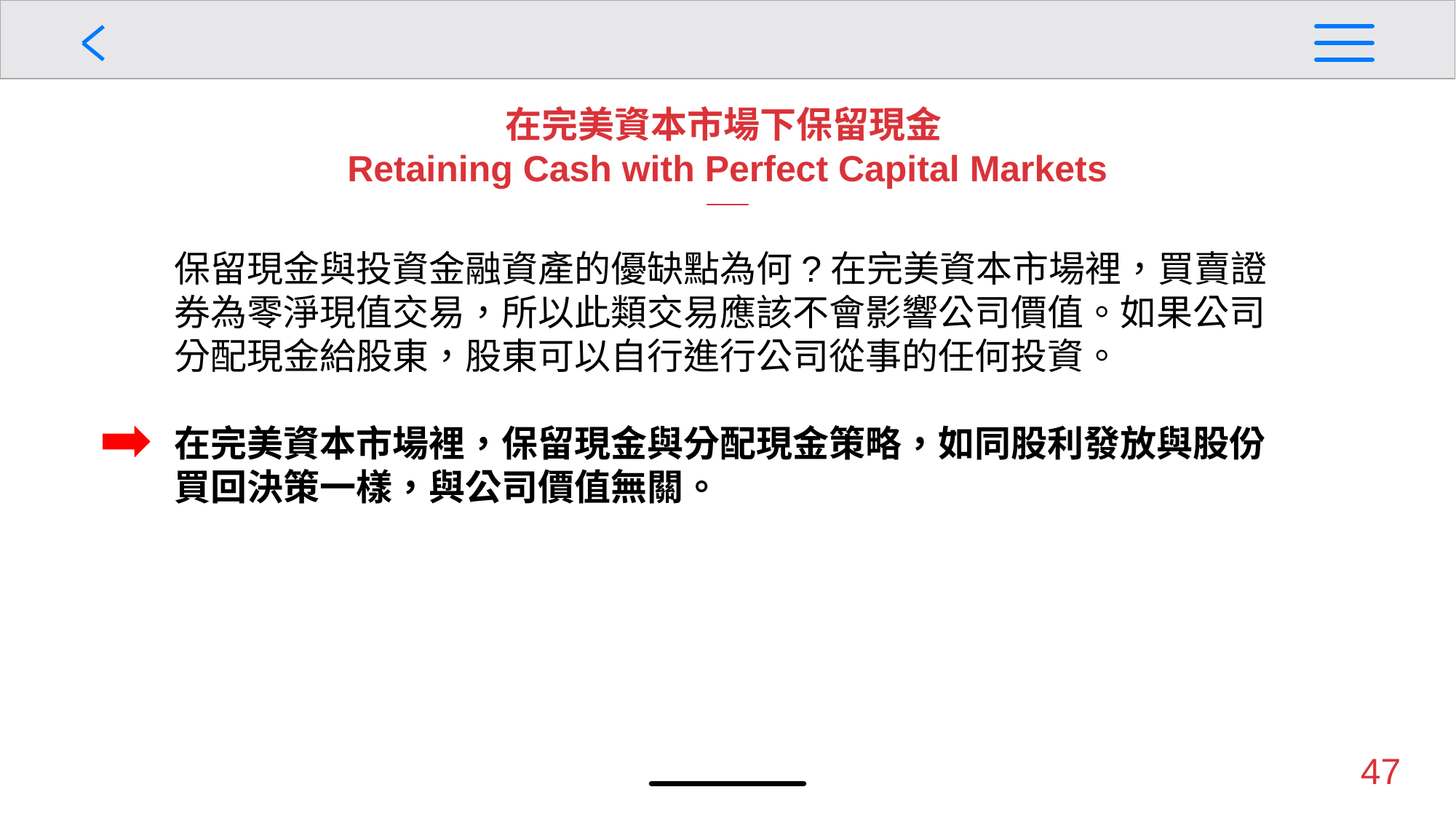

在完美資本市場下保留現金
Retaining Cash with Perfect Capital Markets
保留現金與投資金融資產的優缺點為何?在完美資本市場裡，買賣證券為零淨現值交易，所以此類交易應該不會影響公司價值。如果公司分配現金給股東，股東可以自行進行公司從事的任何投資。

在完美資本市場裡，保留現金與分配現金策略，如同股利發放與股份買回決策一樣，與公司價值無關。

47